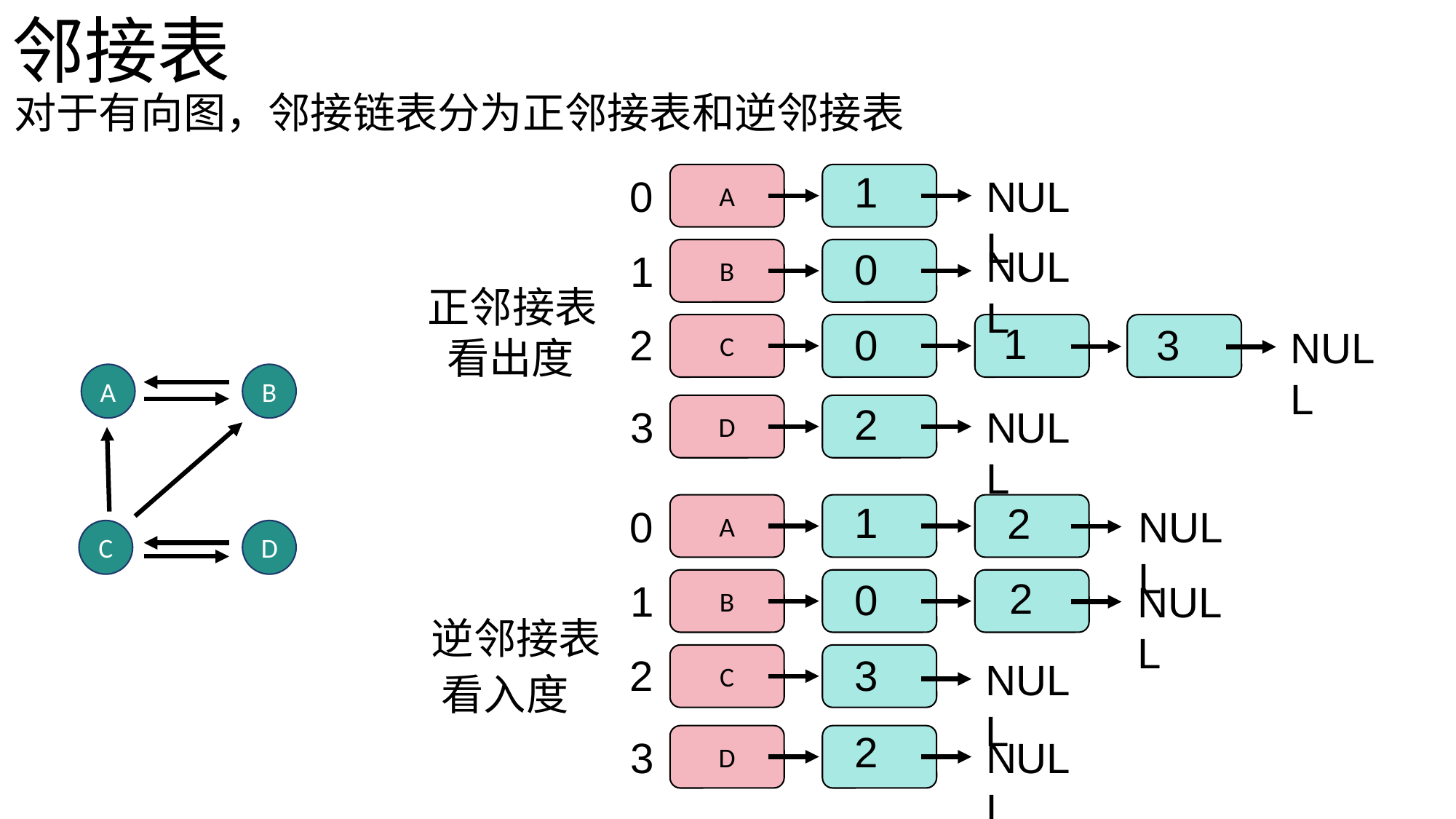

邻接表
对于有向图，邻接链表分为正邻接表和逆邻接表
1
0
A

NULL
NULL
0
1
B

正邻接表
1
2
0
3
C

NULL
看出度
A
B
2
3
D

NULL
1
2
0
A

NULL
C
D
2
0
1
B

NULL
逆邻接表
2
3
C

NULL
看入度
2
3
D

NULL